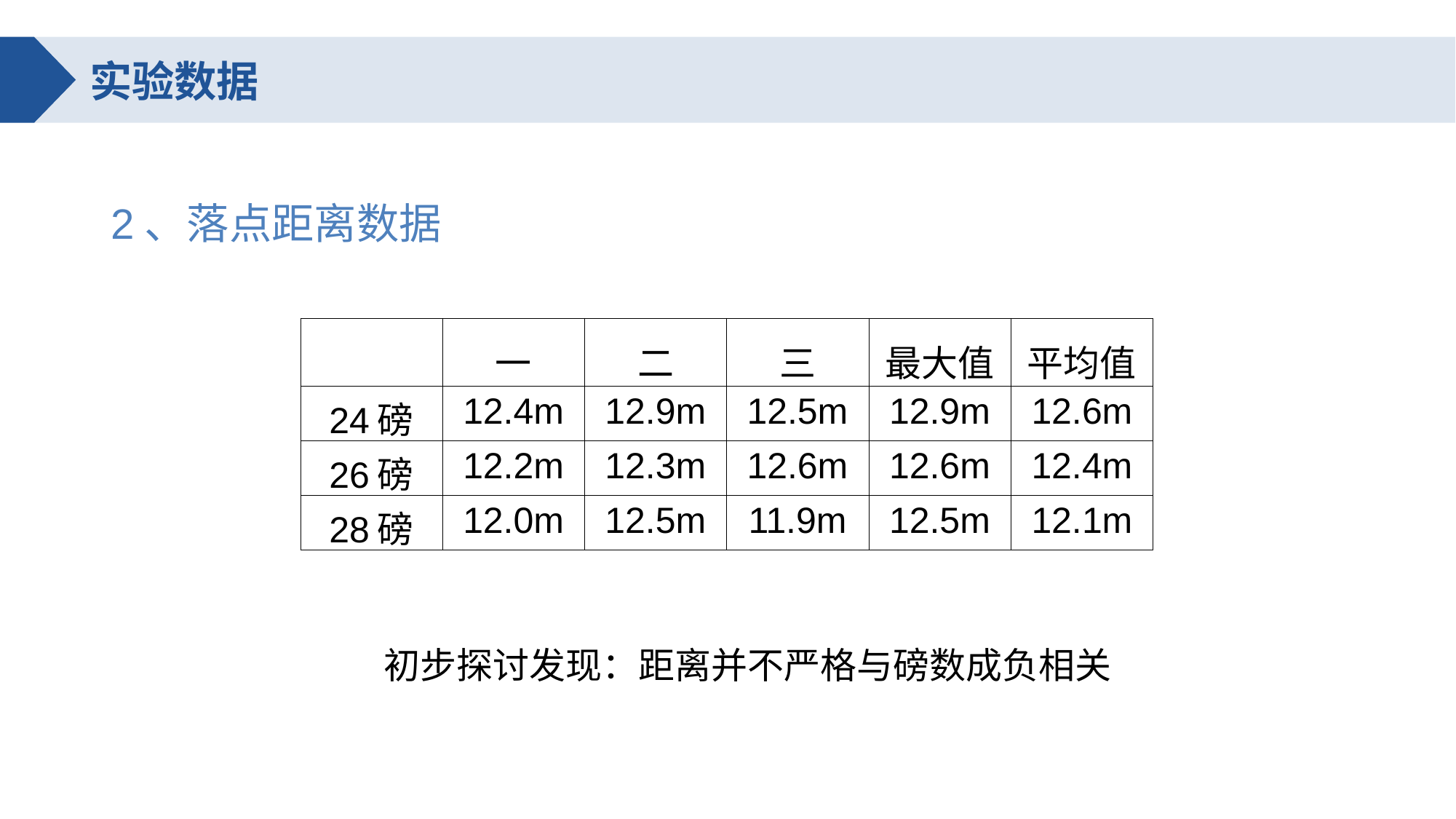

实验数据
2、落点距离数据
|  | 一 | 二 | 三 | 最大值 | 平均值 |
| --- | --- | --- | --- | --- | --- |
| 24磅 | 12.4m | 12.9m | 12.5m | 12.9m | 12.6m |
| 26磅 | 12.2m | 12.3m | 12.6m | 12.6m | 12.4m |
| 28磅 | 12.0m | 12.5m | 11.9m | 12.5m | 12.1m |
初步探讨发现：距离并不严格与磅数成负相关